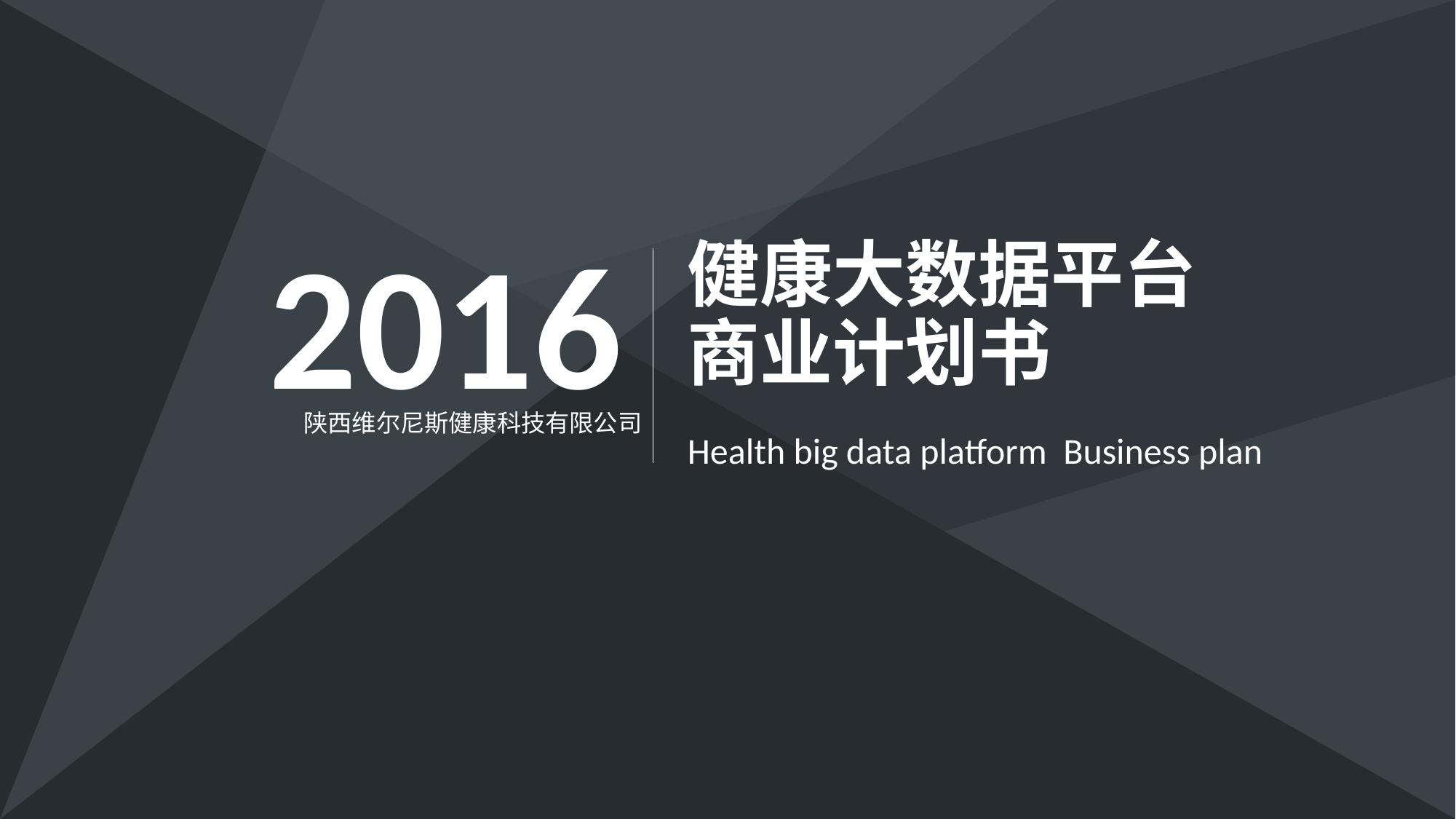

健康大数据平台商业计划书
2016
陕西维尔尼斯健康科技有限公司

Health big data platform  Business plan